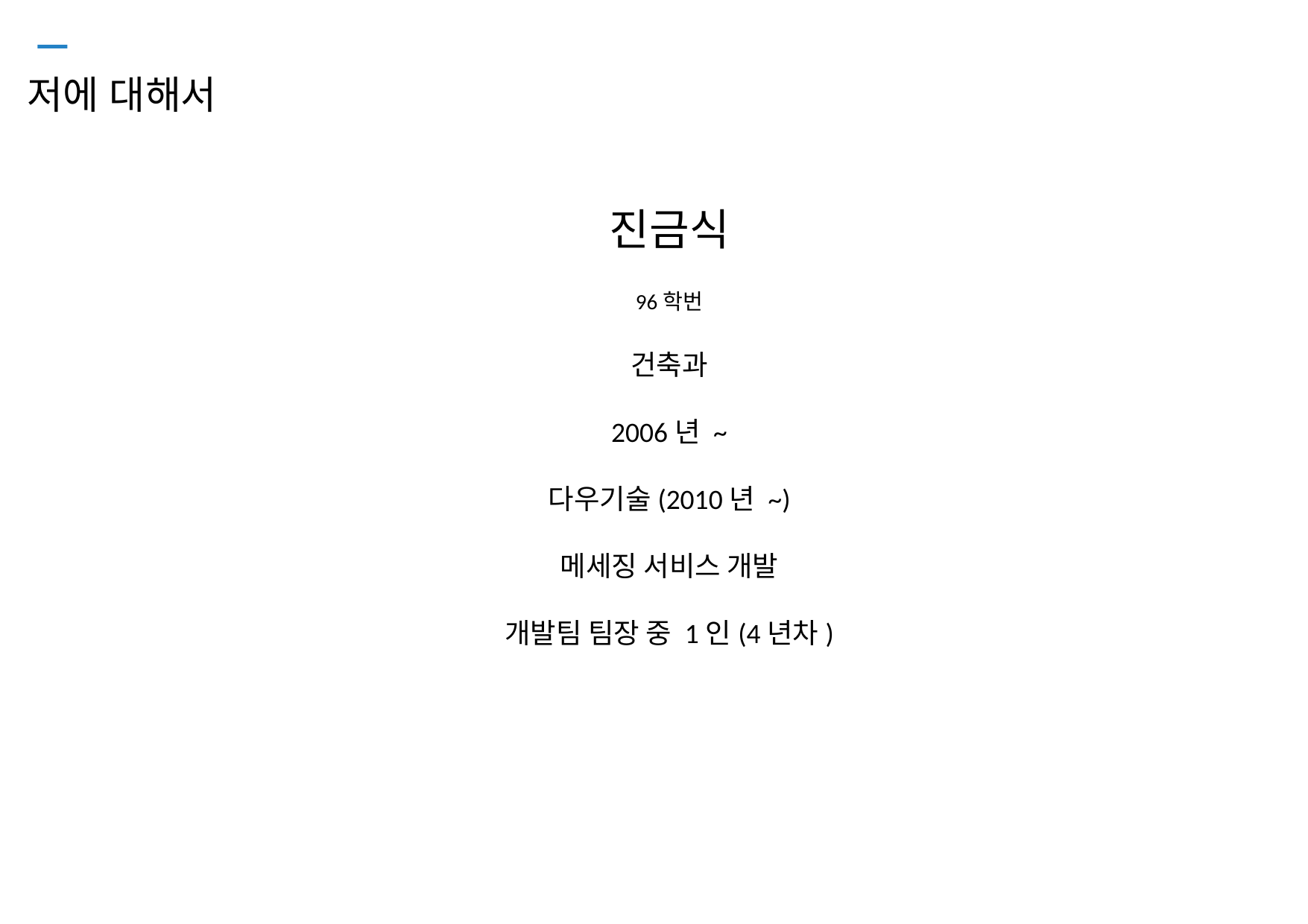

# 저에 대해서
진금식

96학번

건축과

2006년 ~

다우기술(2010년 ~)

메세징 서비스 개발

개발팀 팀장 중 1인(4년차)